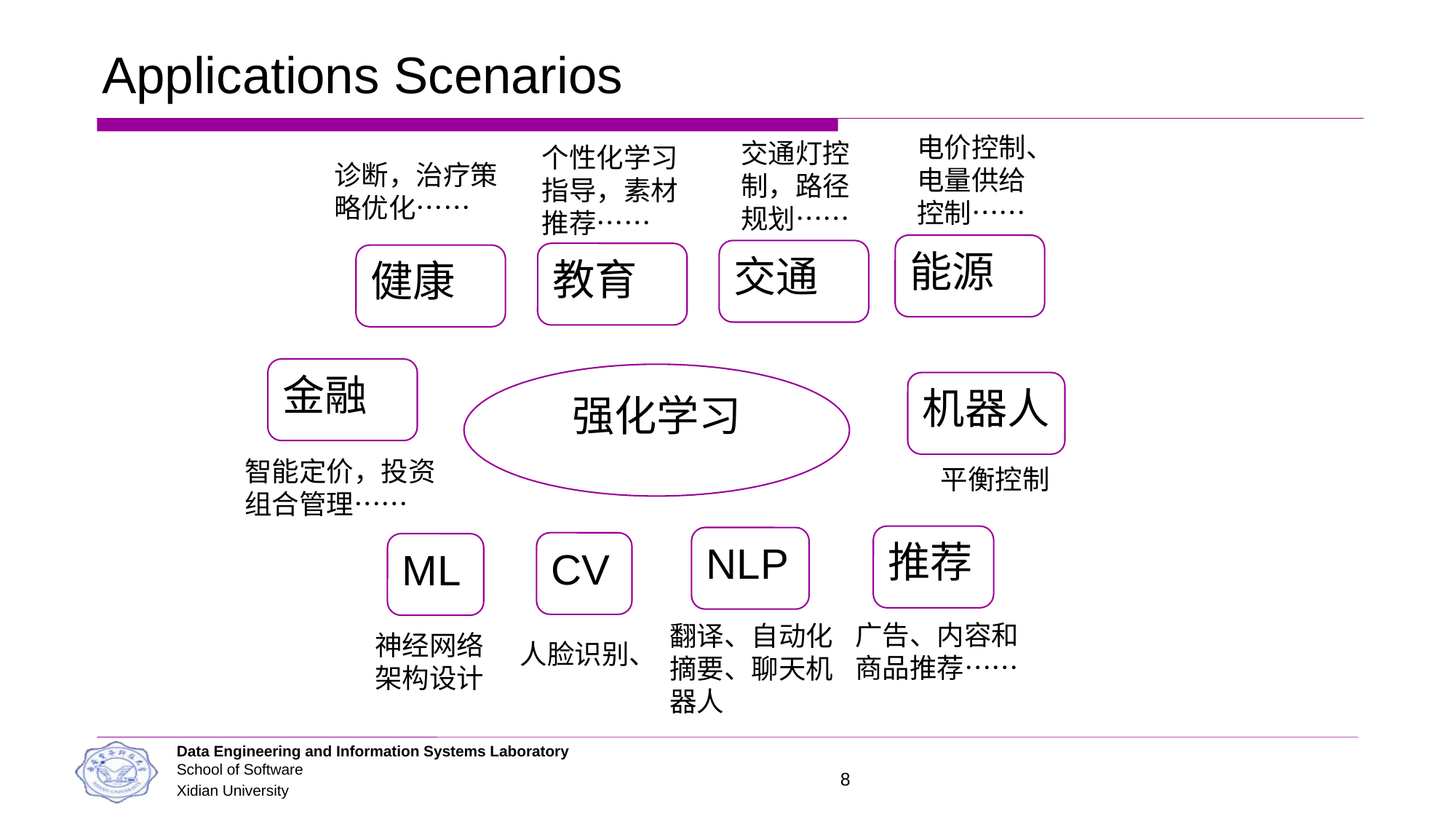

# Applications Scenarios
电价控制、电量供给控制……
能源
交通灯控制，路径规划……
交通
个性化学习指导，素材推荐……
教育
诊断，治疗策略优化……
健康
金融
智能定价，投资组合管理……
强化学习
机器人
平衡控制
推荐
广告、内容和商品推荐……
NLP

翻译、自动化摘要、聊天机器人
CV

人脸识别、
ML
神经网络架构设计
8